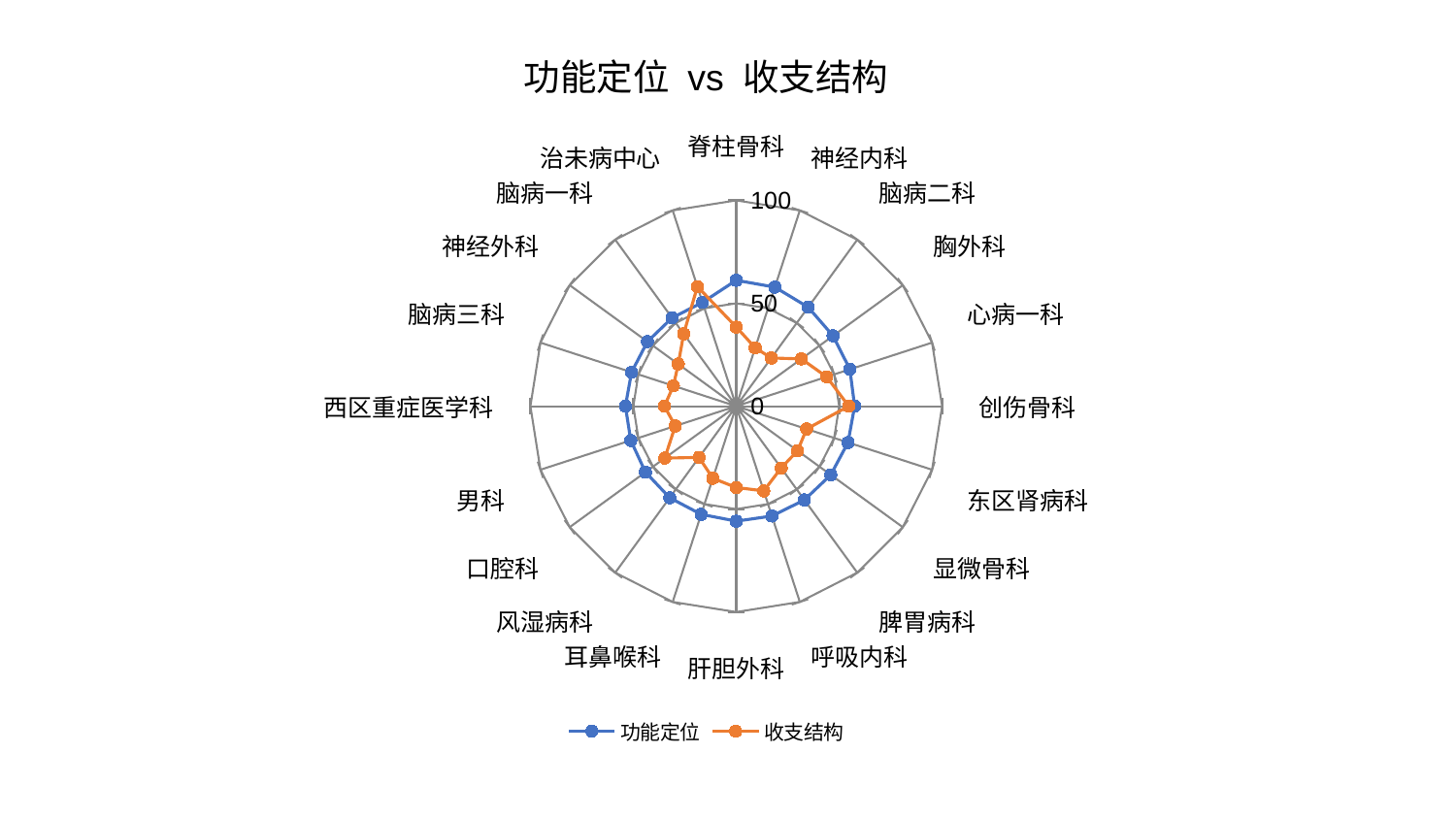

### Chart: 功能定位 vs 收支结构

| Category | 功能定位 | 收支结构 |
|---|---|---|
| 脊柱骨科 | 61.18230592120504 | 38.44978655921374 |
| 神经内科 | 60.81449131455475 | 29.824213260291625 |
| 脑病二科 | 59.450456718289054 | 28.955008480203166 |
| 胸外科 | 58.14350395298067 | 39.105390915311226 |
| 心病一科 | 58.04085119832674 | 46.19640531632129 |
| 创伤骨科 | 57.50060288014087 | 54.645696249781146 |
| 东区肾病科 | 57.08971709848766 | 35.94394906963706 |
| 显微骨科 | 56.756277325144424 | 36.84539524932729 |
| 脾胃病科 | 56.319428842069236 | 37.13061590386182 |
| 呼吸内科 | 56.11556500617077 | 43.287004082647975 |
| 肝胆外科 | 55.865411542407244 | 39.50543749816339 |
| 耳鼻喉科 | 55.25837962961218 | 36.844361131846796 |
| 风湿病科 | 55.006595114196514 | 30.78820016504754 |
| 口腔科 | 54.52455588290122 | 42.92092925279742 |
| 男科 | 53.87252448495614 | 31.156110811577186 |
| 西区重症医学科 | 53.862469650206904 | 34.88554814820788 |
| 脑病三科 | 53.47111853366938 | 32.11075502727411 |
| 神经外科 | 53.36727763823995 | 34.854485422316095 |
| 脑病一科 | 53.05716595896306 | 43.47909838589435 |
| 治未病中心 | 53.04540299417534 | 61.11345580211096 |
37